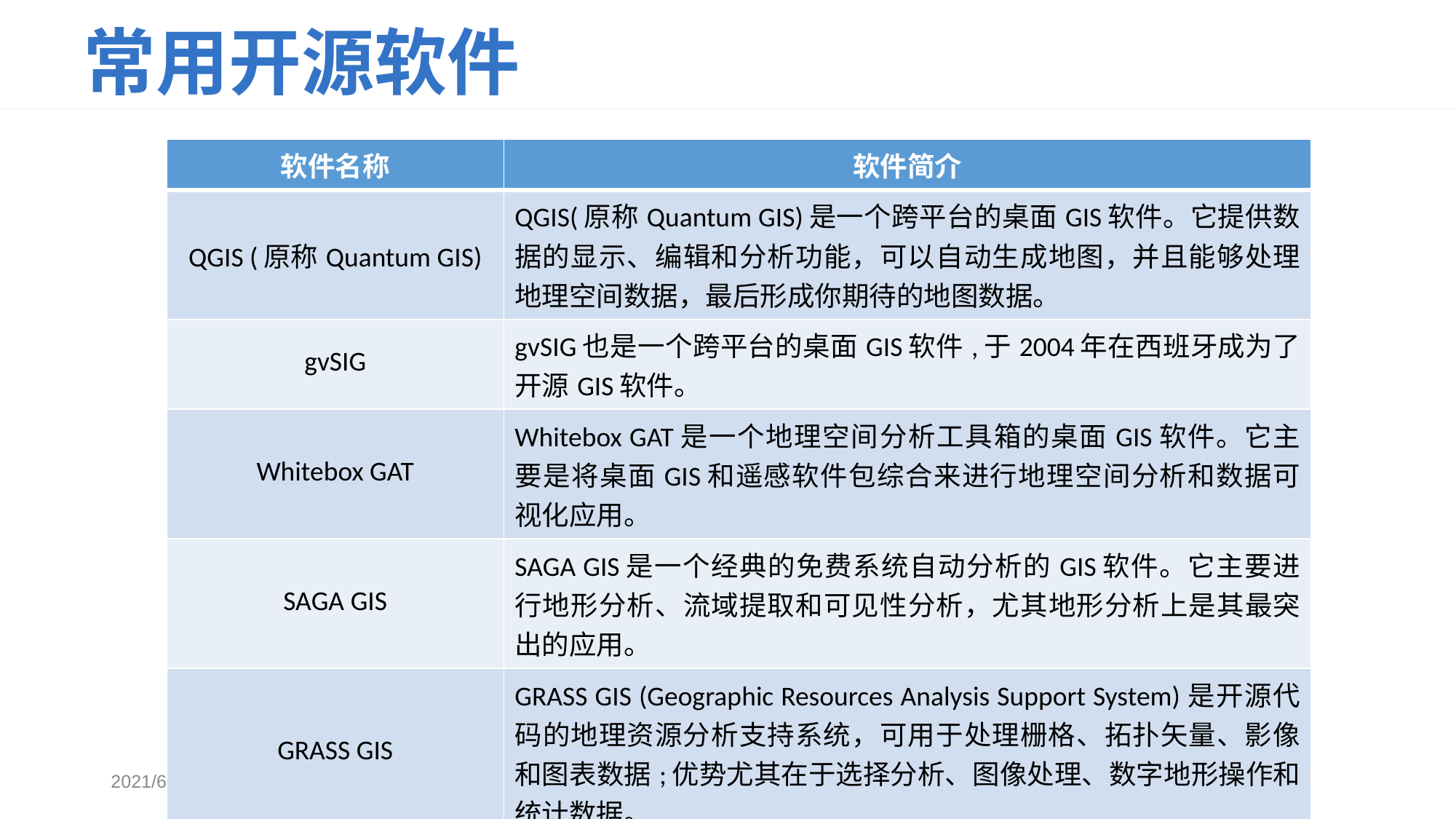

# 常用开源软件
| 软件名称 | 软件简介 |
| --- | --- |
| QGIS (原称Quantum GIS) | QGIS(原称Quantum GIS)是一个跨平台的桌面GIS软件。它提供数据的显示、编辑和分析功能，可以自动生成地图，并且能够处理地理空间数据，最后形成你期待的地图数据。 |
| gvSIG | gvSIG也是一个跨平台的桌面GIS软件,于2004年在西班牙成为了开源GIS软件。 |
| Whitebox GAT | Whitebox GAT是一个地理空间分析工具箱的桌面GIS软件。它主要是将桌面GIS和遥感软件包综合来进行地理空间分析和数据可视化应用。 |
| SAGA GIS | SAGA GIS是一个经典的免费系统自动分析的GIS软件。它主要进行地形分析、流域提取和可见性分析，尤其地形分析上是其最突出的应用。 |
| GRASS GIS | GRASS GIS (Geographic Resources Analysis Support System)是开源代码的地理资源分析支持系统，可用于处理栅格、拓扑矢量、影像和图表数据;优势尤其在于选择分析、图像处理、数字地形操作和统计数据。 |
2021/6/8